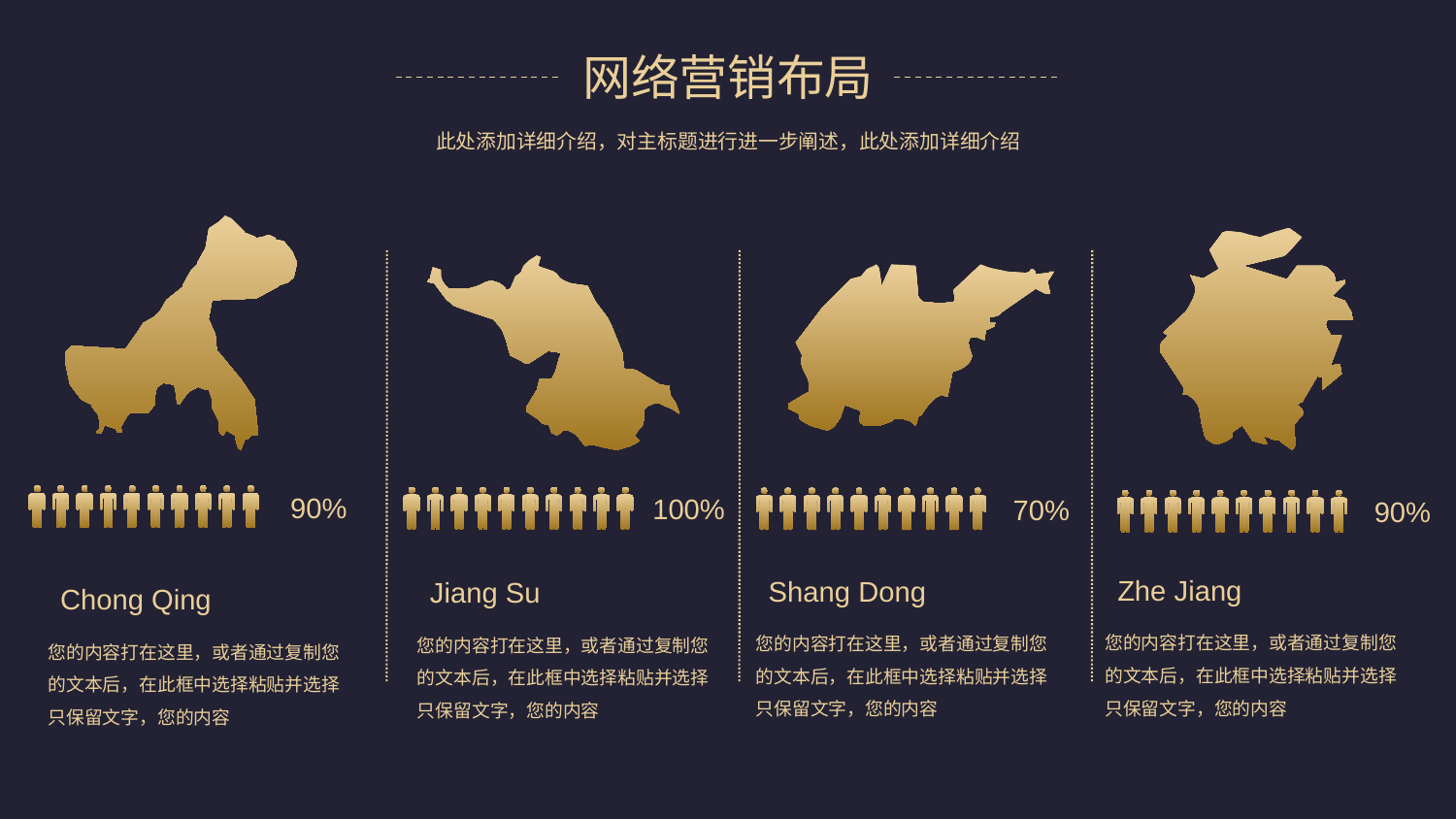

网络营销布局
此处添加详细介绍，对主标题进行进一步阐述，此处添加详细介绍

90%
100%

70%

90%

Zhe Jiang
Shang Dong
Jiang Su
Chong Qing
您的内容打在这里，或者通过复制您的文本后，在此框中选择粘贴并选择只保留文字，您的内容
您的内容打在这里，或者通过复制您的文本后，在此框中选择粘贴并选择只保留文字，您的内容
您的内容打在这里，或者通过复制您的文本后，在此框中选择粘贴并选择只保留文字，您的内容
您的内容打在这里，或者通过复制您的文本后，在此框中选择粘贴并选择只保留文字，您的内容